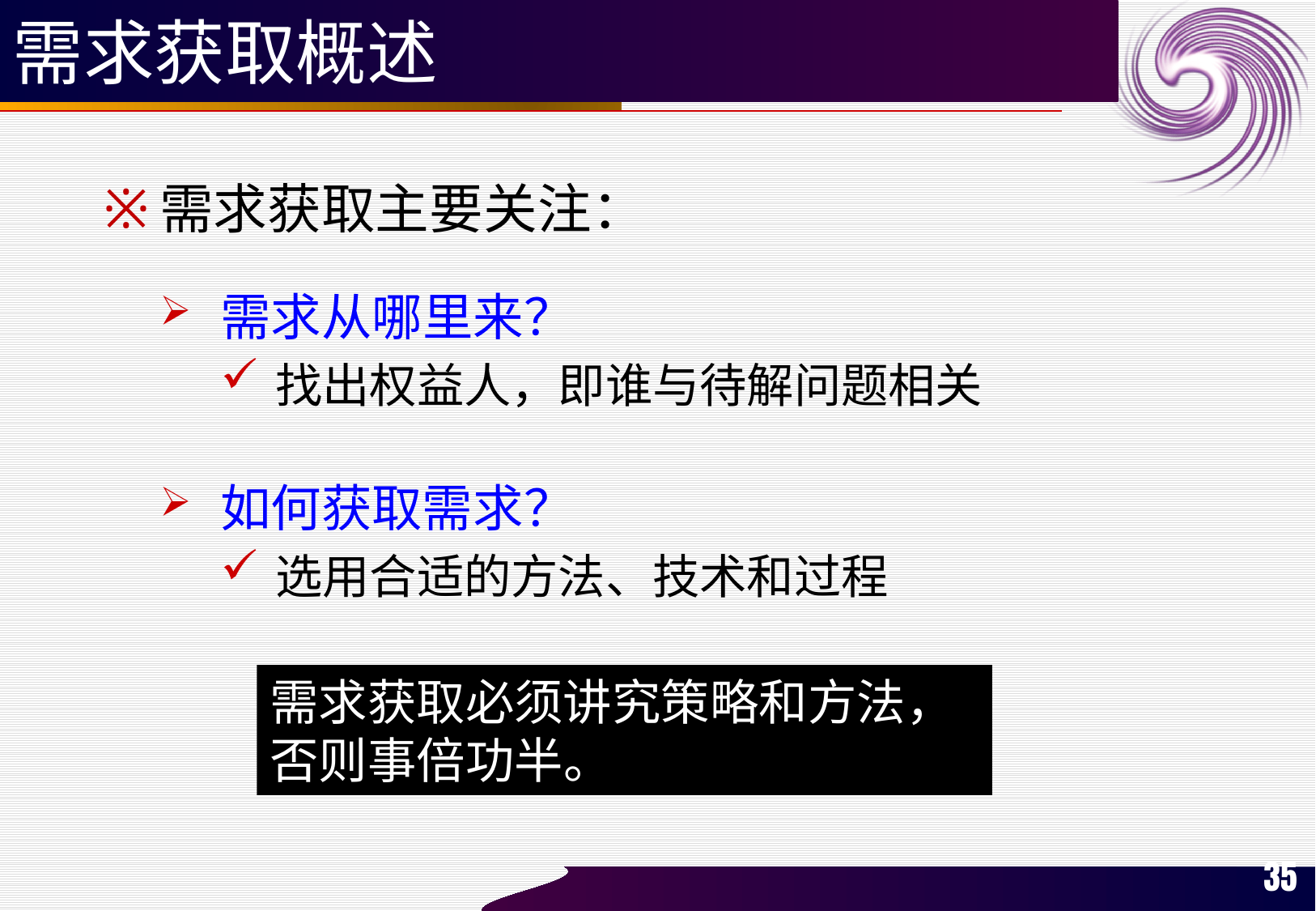

# 需求获取概述
需求获取主要关注：

需求从哪里来？
找出权益人，即谁与待解问题相关

如何获取需求？
选用合适的方法、技术和过程
需求获取必须讲究策略和方法，
否则事倍功半。
35